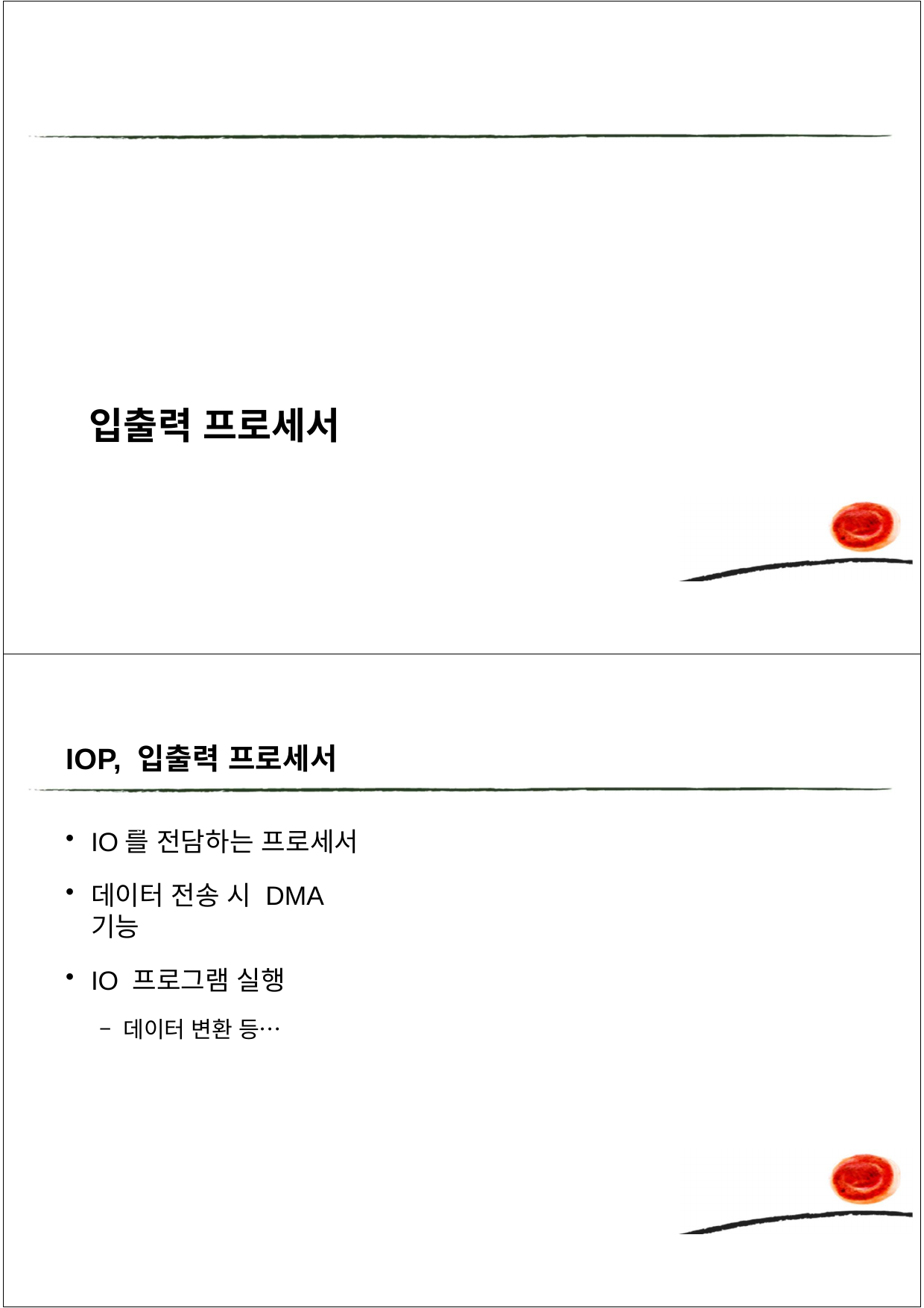

# 입출력 프로세서

IOP, 입출력 프로세서

3
IO를 전담하는 프로세서
데이터 전송 시 DMA 기능
IO 프로그램 실행
– 데이터 변환 등…